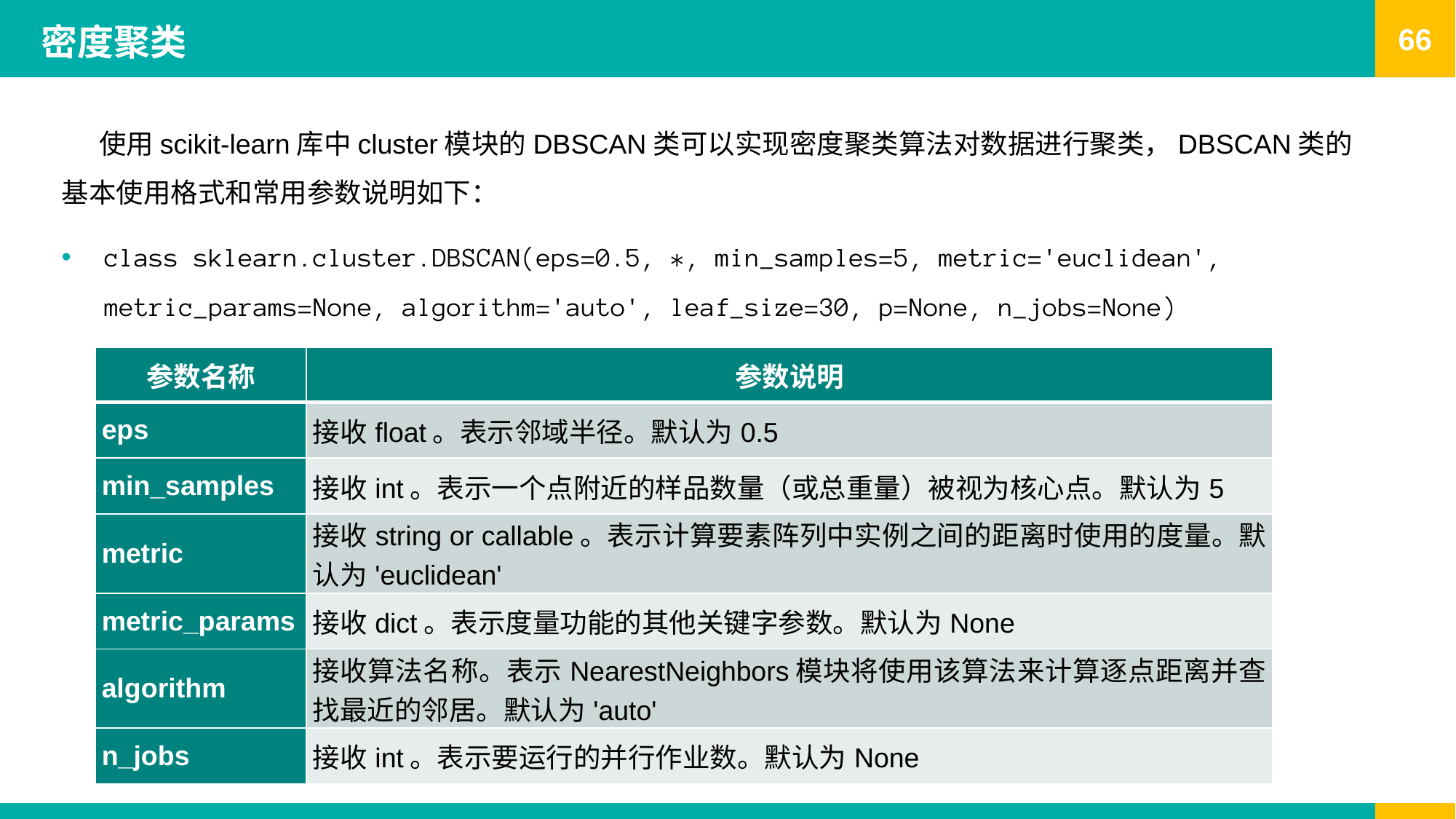

# 密度聚类
     使用scikit-learn库中cluster模块的DBSCAN类可以实现密度聚类算法对数据进行聚类，DBSCAN类的基本使用格式和常用参数说明如下：
class sklearn.cluster.DBSCAN(eps=0.5, *, min_samples=5, metric='euclidean', metric_params=None, algorithm='auto', leaf_size=30, p=None, n_jobs=None)
| 参数名称 | 参数说明 |
| --- | --- |
| eps | 接收float。表示邻域半径。默认为0.5 |
| min\_samples | 接收int。表示一个点附近的样品数量（或总重量）被视为核心点。默认为5 |
| metric | 接收string or callable。表示计算要素阵列中实例之间的距离时使用的度量。默认为'euclidean' |
| metric\_params | 接收dict。表示度量功能的其他关键字参数。默认为None |
| algorithm | 接收算法名称。表示NearestNeighbors模块将使用该算法来计算逐点距离并查找最近的邻居。默认为'auto' |
| n\_jobs | 接收int。表示要运行的并行作业数。默认为None |